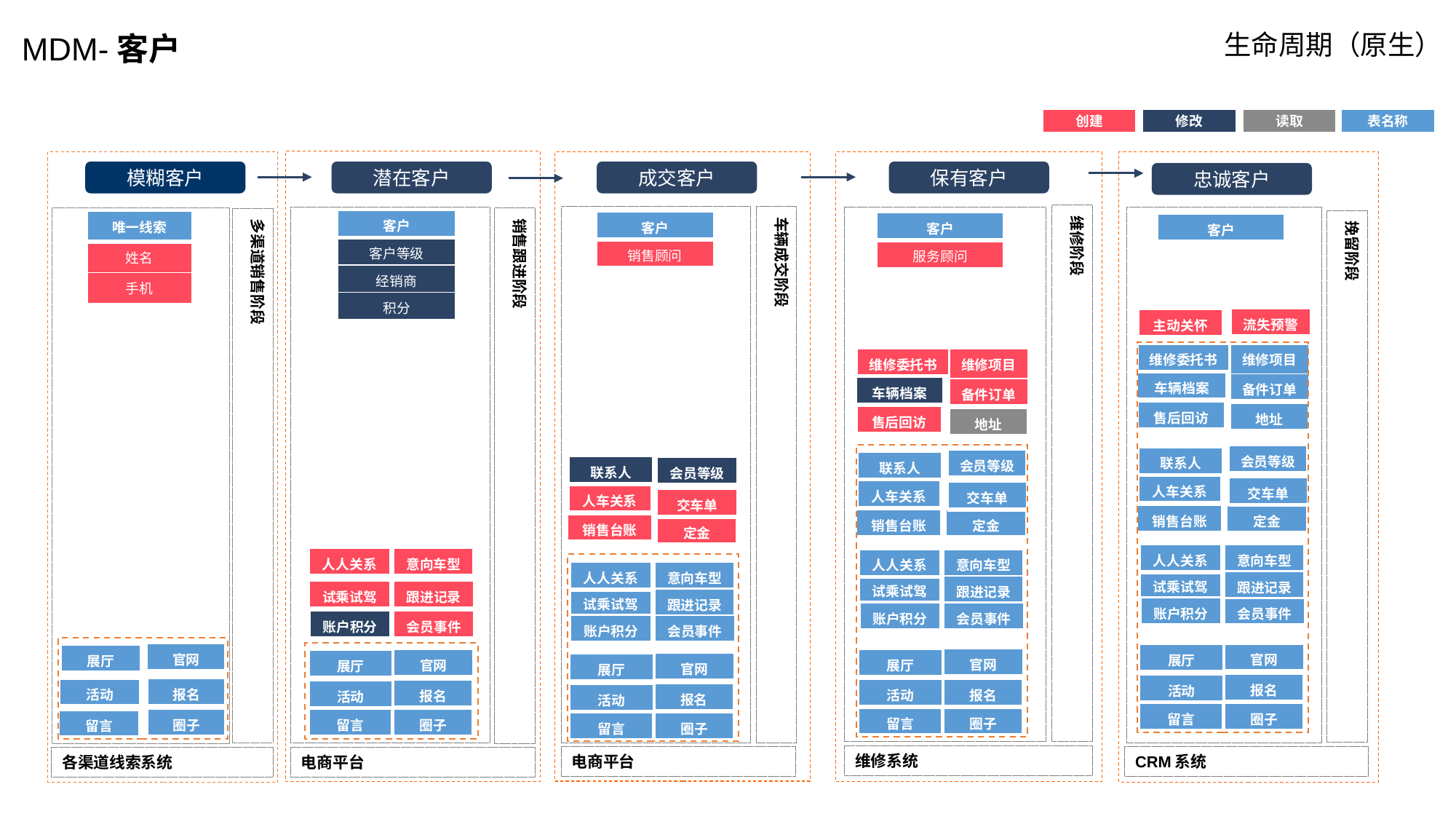

生命周期（原生）
MDM-客户
创建
修改
读取
表名称

模糊客户
潜在客户
成交客户
保有客户
忠诚客户
维修阶段
车辆成交阶段

销售跟进阶段

多渠道销售阶段
| 客户 |
| --- |
| 客户等级 |
| 经销商 |
| 积分 |
挽留阶段
| 唯一线索 |
| --- |
| 姓名 |
| 手机 |
| 客户 |
| --- |
| 销售顾问 |
| 客户 |
| --- |
| 服务顾问 |
| 客户 |
| --- |
| 流失预警 |
| --- |
| 主动关怀 |
| --- |

| 维修项目 |
| --- |
| 维修委托书 |
| --- |
| 维修项目 |
| --- |
| 维修委托书 |
| --- |
| 车辆档案 |
| --- |
| 备件订单 |
| --- |
| 车辆档案 |
| --- |
| 备件订单 |
| --- |
| 售后回访 |
| --- |
| 地址 |
| --- |
| 售后回访 |
| --- |
| 地址 |
| --- |

| 会员等级 |
| --- |
| 联系人 |
| --- |
| 会员等级 |
| --- |
| 联系人 |
| --- |
| 联系人 |
| --- |
| 会员等级 |
| --- |
| 人车关系 |
| --- |
| 交车单 |
| --- |
| 人车关系 |
| --- |
| 交车单 |
| --- |
| 人车关系 |
| --- |
| 交车单 |
| --- |
| 销售台账 |
| --- |
| 定金 |
| --- |
| 销售台账 |
| --- |
| 定金 |
| --- |
| 销售台账 |
| --- |
| 定金 |
| --- |
| 人人关系 |
| --- |
| 意向车型 |
| --- |
| 人人关系 |
| --- |
| 意向车型 |
| --- |
| 人人关系 |
| --- |
| 意向车型 |
| --- |

| 人人关系 |
| --- |
| 意向车型 |
| --- |
| 试乘试驾 |
| --- |
| 跟进记录 |
| --- |
| 试乘试驾 |
| --- |
| 跟进记录 |
| --- |
| 跟进记录 |
| --- |
| 试乘试驾 |
| --- |
| 试乘试驾 |
| --- |
| 跟进记录 |
| --- |
| 账户积分 |
| --- |
| 会员事件 |
| --- |
| 账户积分 |
| --- |
| 会员事件 |
| --- |
| 账户积分 |
| --- |
| 会员事件 |
| --- |
| 账户积分 |
| --- |
| 会员事件 |
| --- |

| 官网 |
| --- |
| 官网 |
| --- |
| 展厅 |
| --- |
| 展厅 |
| --- |
| 官网 |
| --- |
| 展厅 |
| --- |
| 官网 |
| --- |
| 展厅 |
| --- |
| 官网 |
| --- |
| 展厅 |
| --- |
| 报名 |
| --- |
| 活动 |
| --- |
| 报名 |
| --- |
| 活动 |
| --- |
| 报名 |
| --- |
| 活动 |
| --- |
| 报名 |
| --- |
| 活动 |
| --- |
| 报名 |
| --- |
| 活动 |
| --- |
| 留言 |
| --- |
| 圈子 |
| --- |
| 留言 |
| --- |
| 圈子 |
| --- |
| 留言 |
| --- |
| 圈子 |
| --- |
| 圈子 |
| --- |
| 留言 |
| --- |
| 留言 |
| --- |
| 圈子 |
| --- |
维修系统
电商平台
CRM系统
各渠道线索系统
电商平台